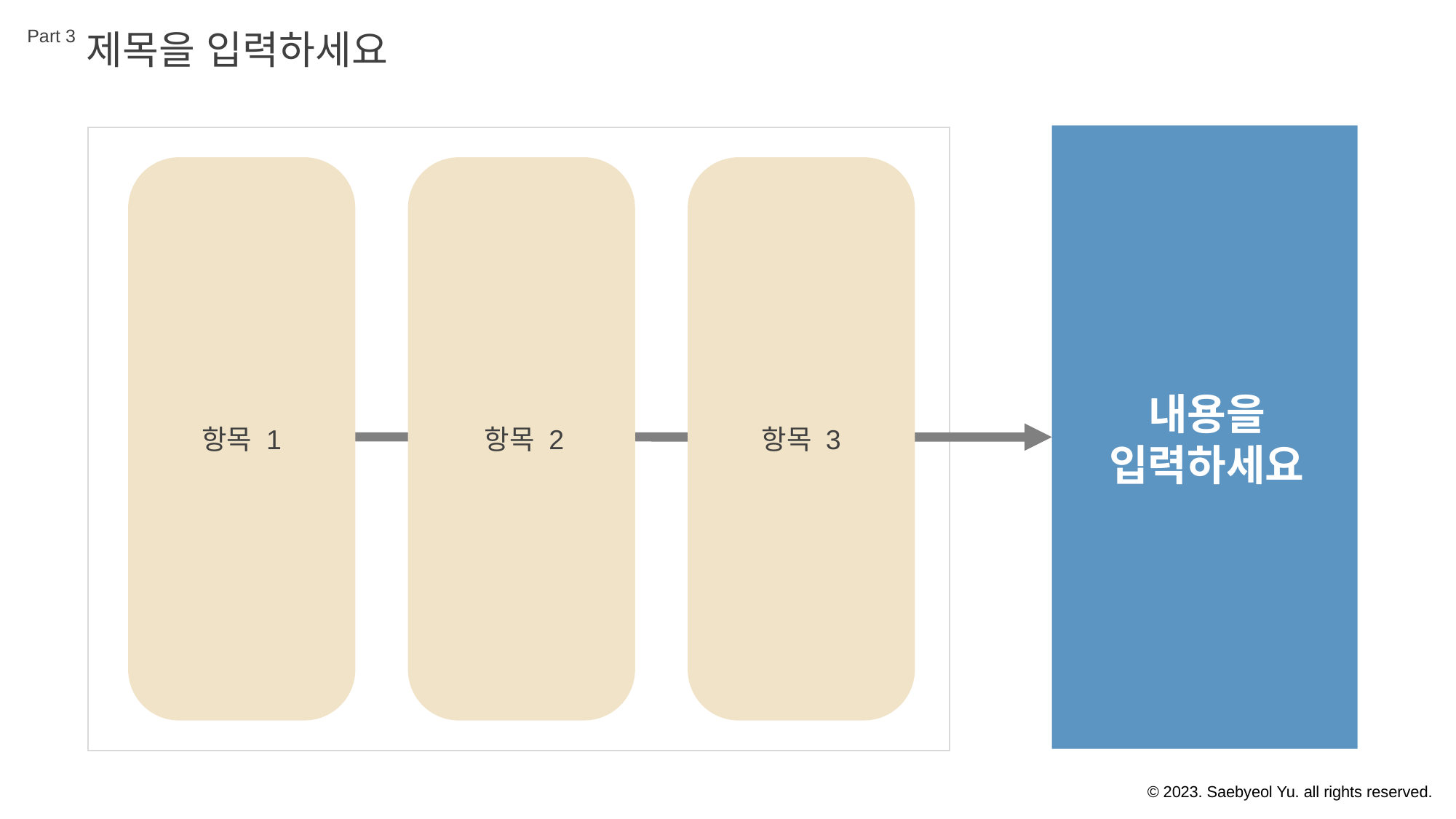

Part 3
제목을 입력하세요

내용을
입력하세요
항목 1
항목 2
항목 3